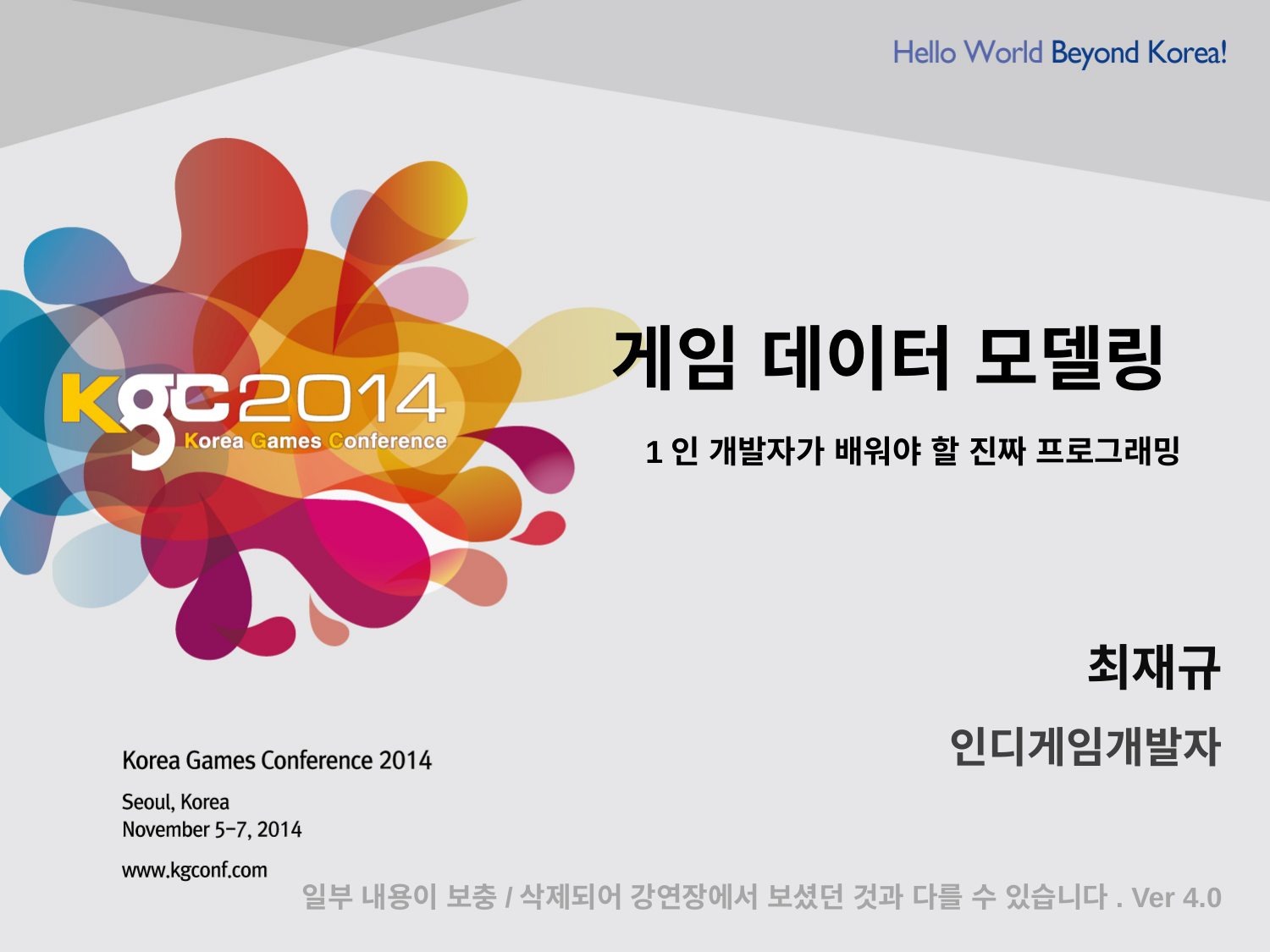

# 게임 데이터 모델링
1인 개발자가 배워야 할 진짜 프로그래밍
최재규
인디게임개발자
일부 내용이 보충/삭제되어 강연장에서 보셨던 것과 다를 수 있습니다. Ver 4.0